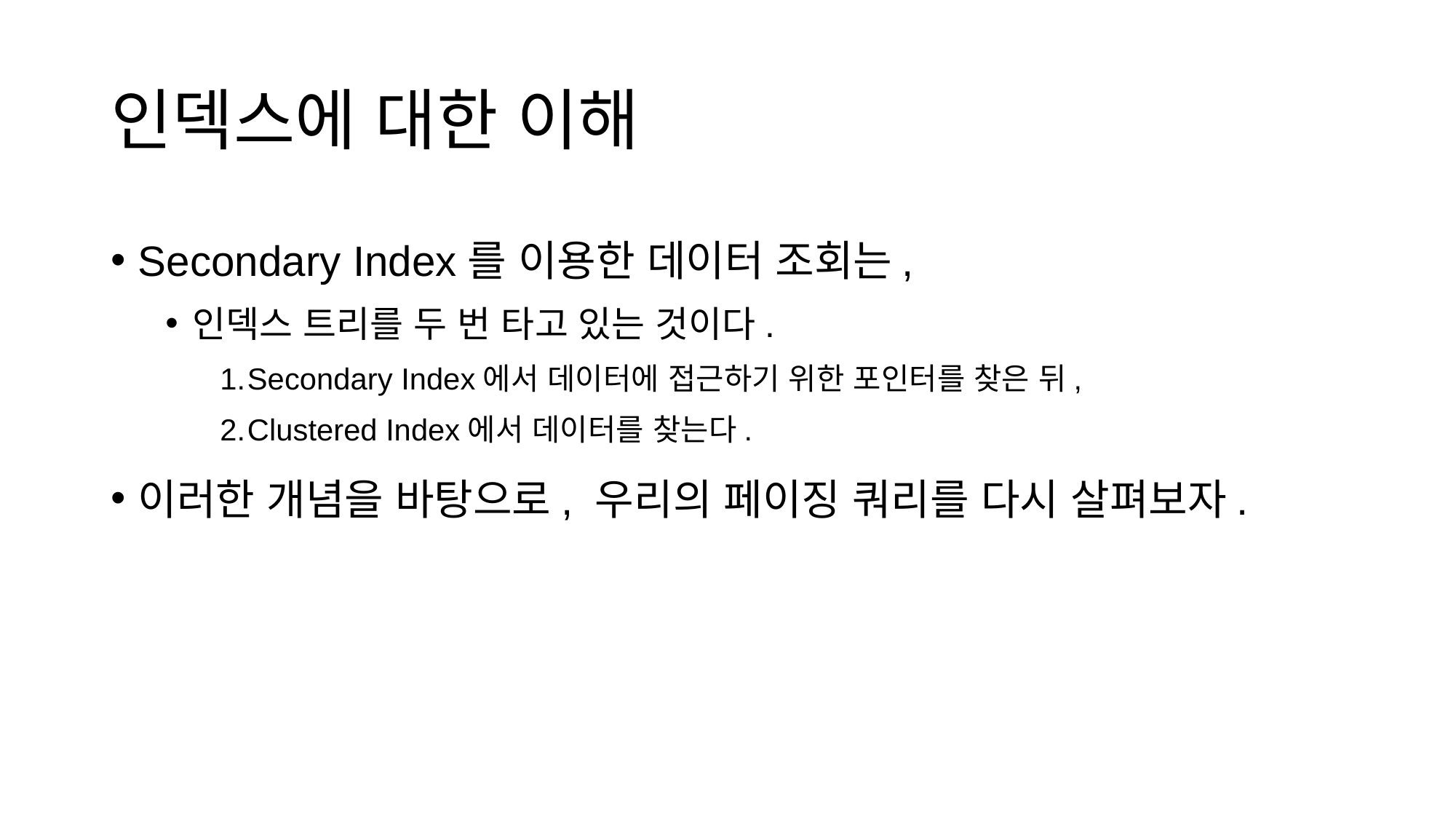

# 인덱스에 대한 이해
Secondary Index를 이용한 데이터 조회는,
인덱스 트리를 두 번 타고 있는 것이다.
Secondary Index에서 데이터에 접근하기 위한 포인터를 찾은 뒤,
Clustered Index에서 데이터를 찾는다.
이러한 개념을 바탕으로, 우리의 페이징 쿼리를 다시 살펴보자.